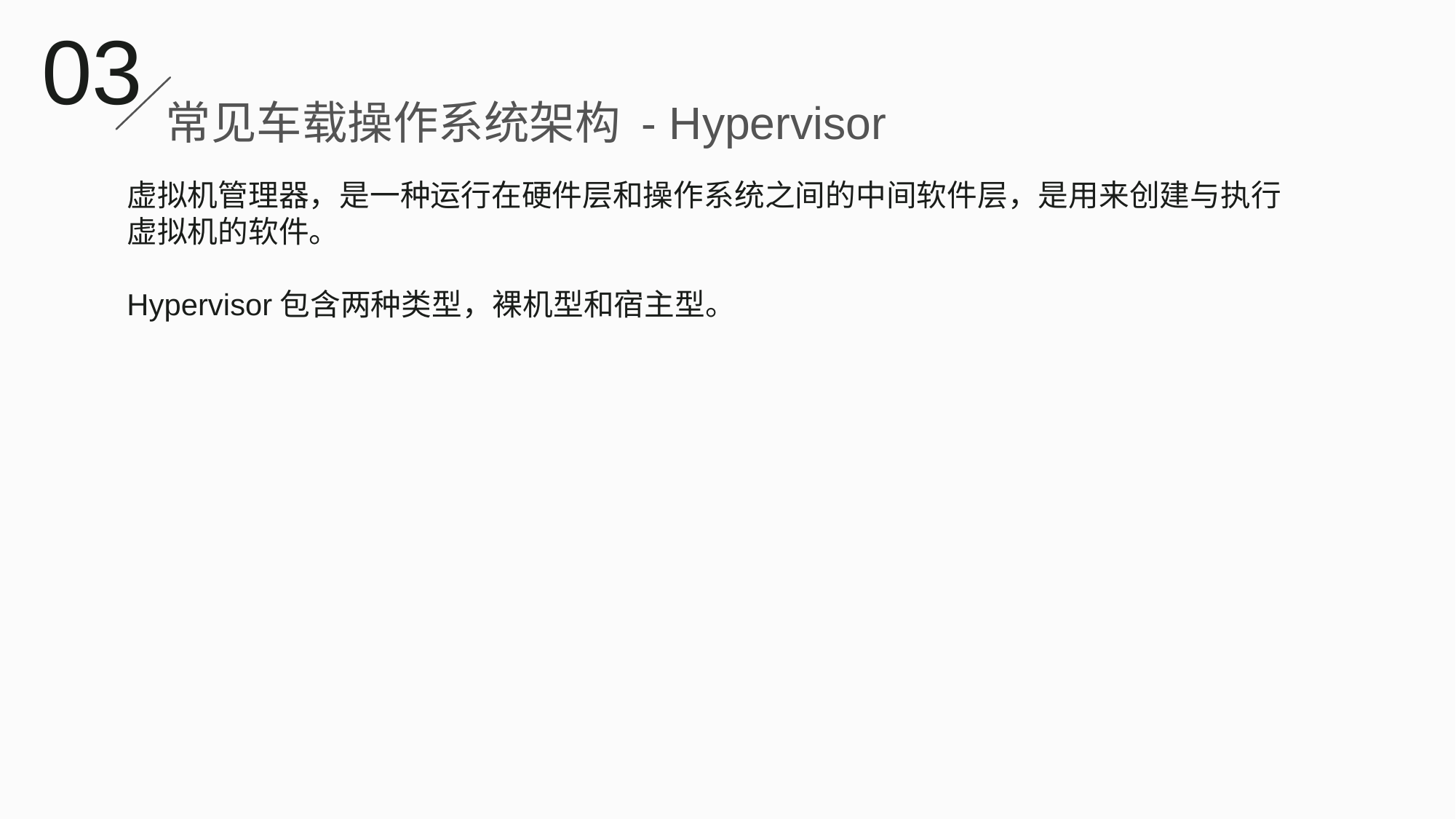

03
常见车载操作系统架构 - Hypervisor
虚拟机管理器，是一种运行在硬件层和操作系统之间的中间软件层，是用来创建与执行虚拟机的软件。

Hypervisor包含两种类型，裸机型和宿主型。